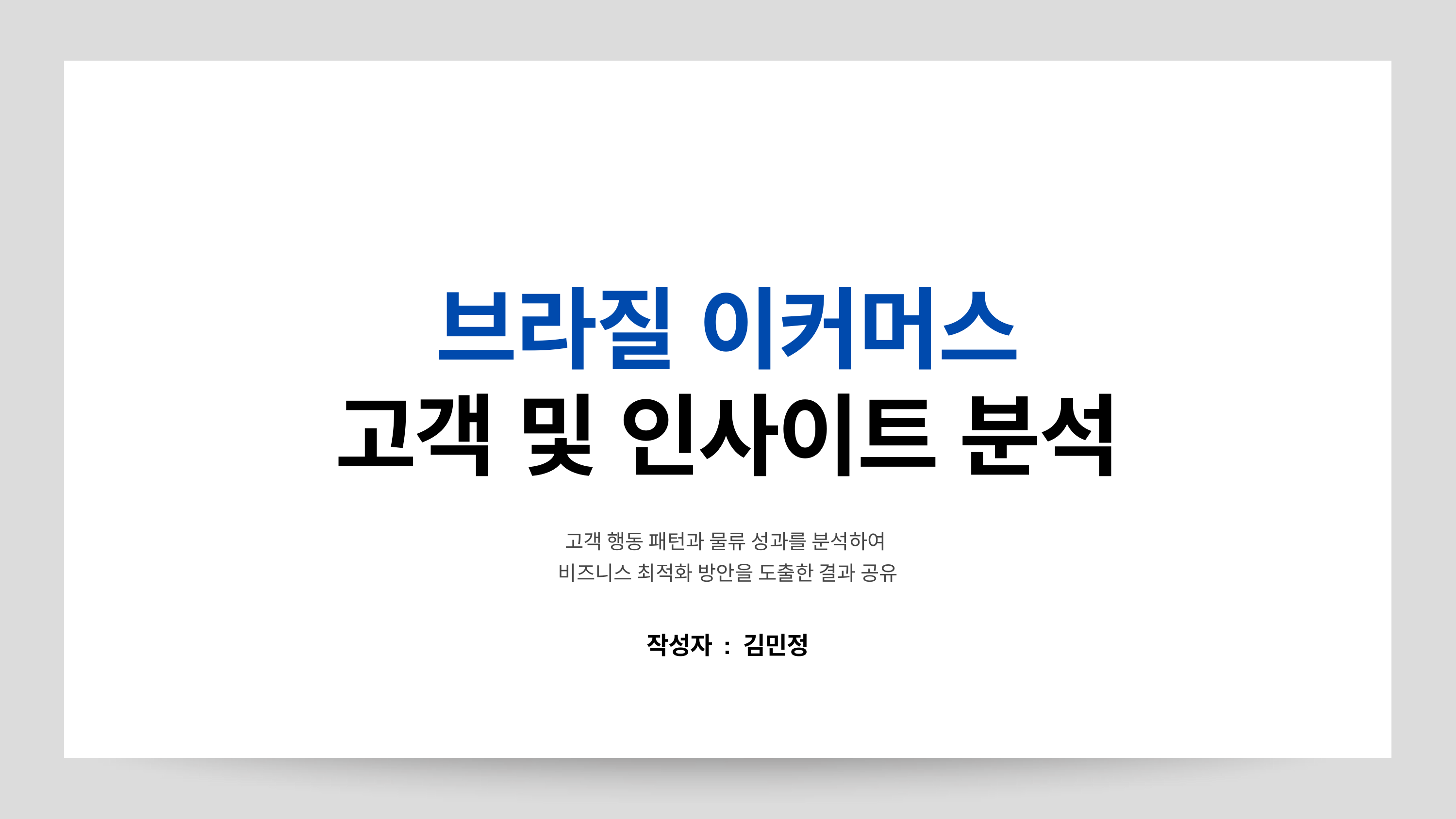

브라질 이커머스
고객 및 인사이트 분석
고객 행동 패턴과 물류 성과를 분석하여
비즈니스 최적화 방안을 도출한 결과 공유
작성자 : 김민정